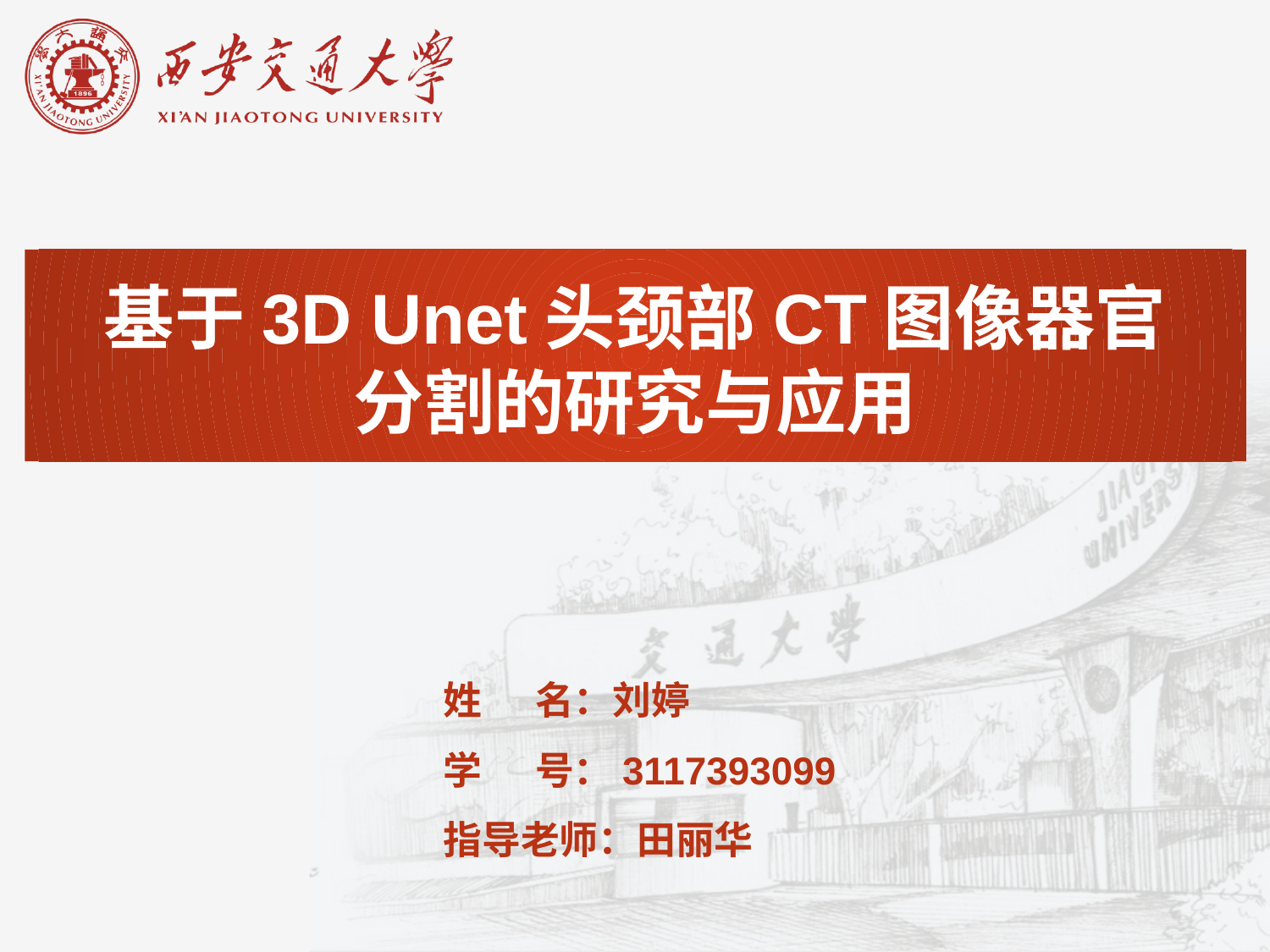

基于3D Unet头颈部CT图像器官分割的研究与应用
姓      名：刘婷
学      号：3117393099
指导老师：田丽华